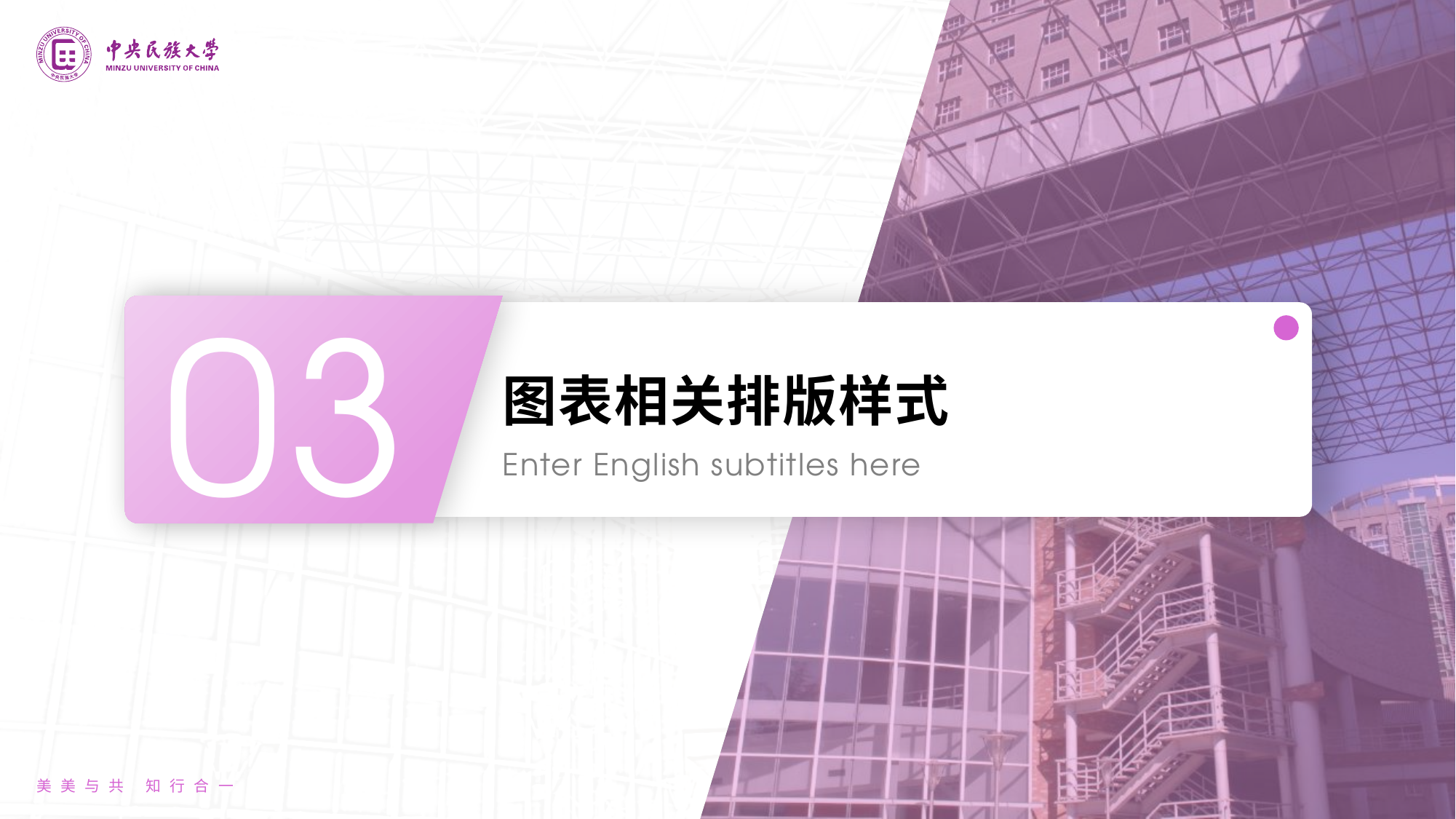

03
# 图表相关排版样式
Enter English subtitles here
美美与共 知行合一